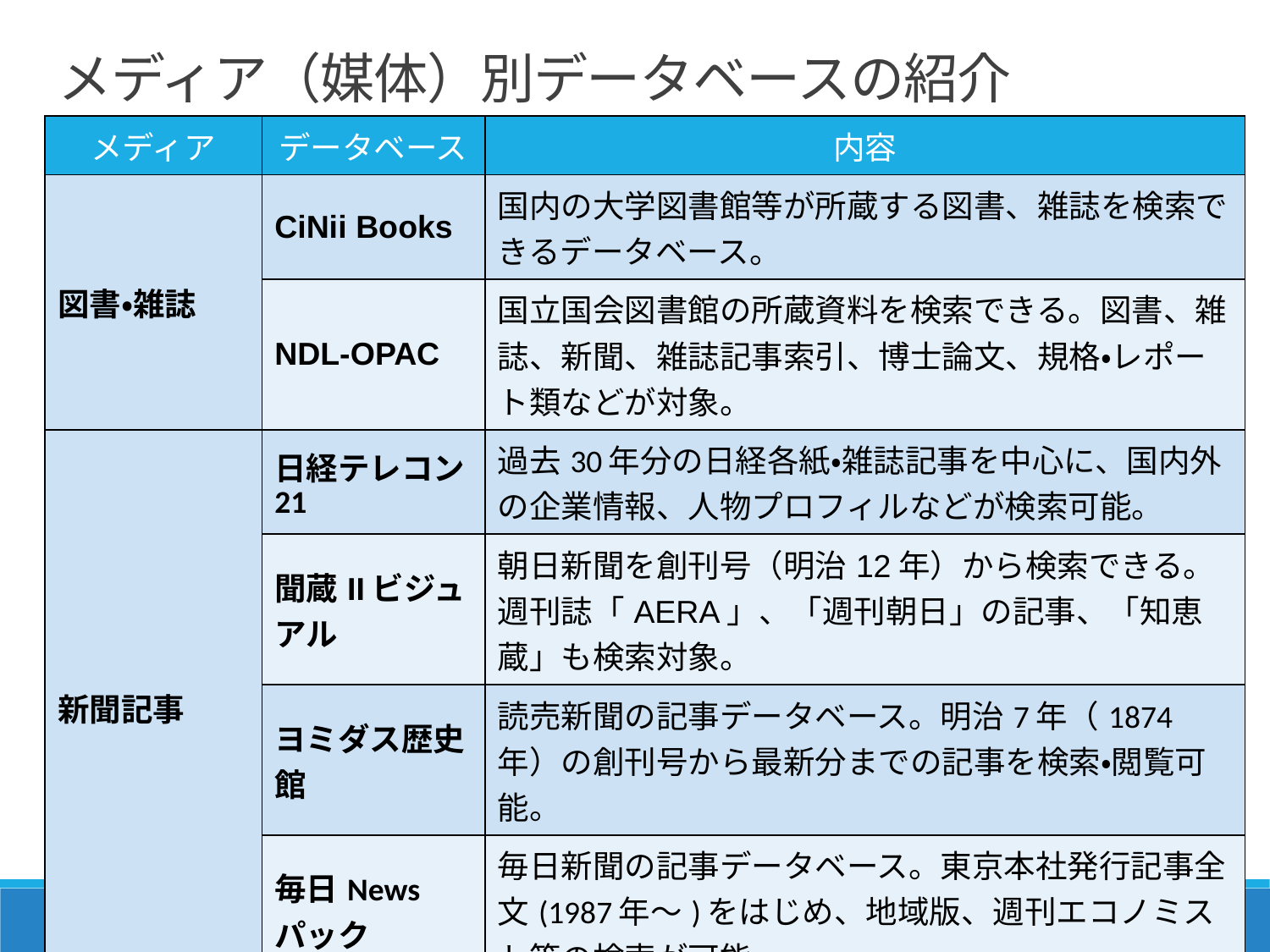

メディア（媒体）別データベースの紹介
| メディア | データベース | 内容 |
| --- | --- | --- |
| 図書・雑誌 | CiNii Books | 国内の大学図書館等が所蔵する図書、雑誌を検索できるデータベース。 |
|  | NDL-OPAC | 国立国会図書館の所蔵資料を検索できる。図書、雑誌、新聞、雑誌記事索引、博士論文、規格・レポート類などが対象。 |
| 新聞記事 | 日経テレコン21 | 過去30年分の日経各紙・雑誌記事を中心に、国内外の企業情報、人物プロフィルなどが検索可能。 |
|  | 聞蔵IIビジュアル | 朝日新聞を創刊号（明治12年）から検索できる。週刊誌「AERA」、「週刊朝日」の記事、「知恵蔵」も検索対象。 |
|  | ヨミダス歴史館 | 読売新聞の記事データベース。明治7年（1874年）の創刊号から最新分までの記事を検索・閲覧可能。 |
|  | 毎日Newsパック | 毎日新聞の記事データベース。東京本社発行記事全文(1987年～)をはじめ、地域版、週刊エコノミスト等の検索が可能。 |
| 辞書・事典 | JapanKnow ledge Lib | 辞書辞典（外国語含む）、雑誌、ニュース、叢書など、多様な情報の横断検索が可能。 |